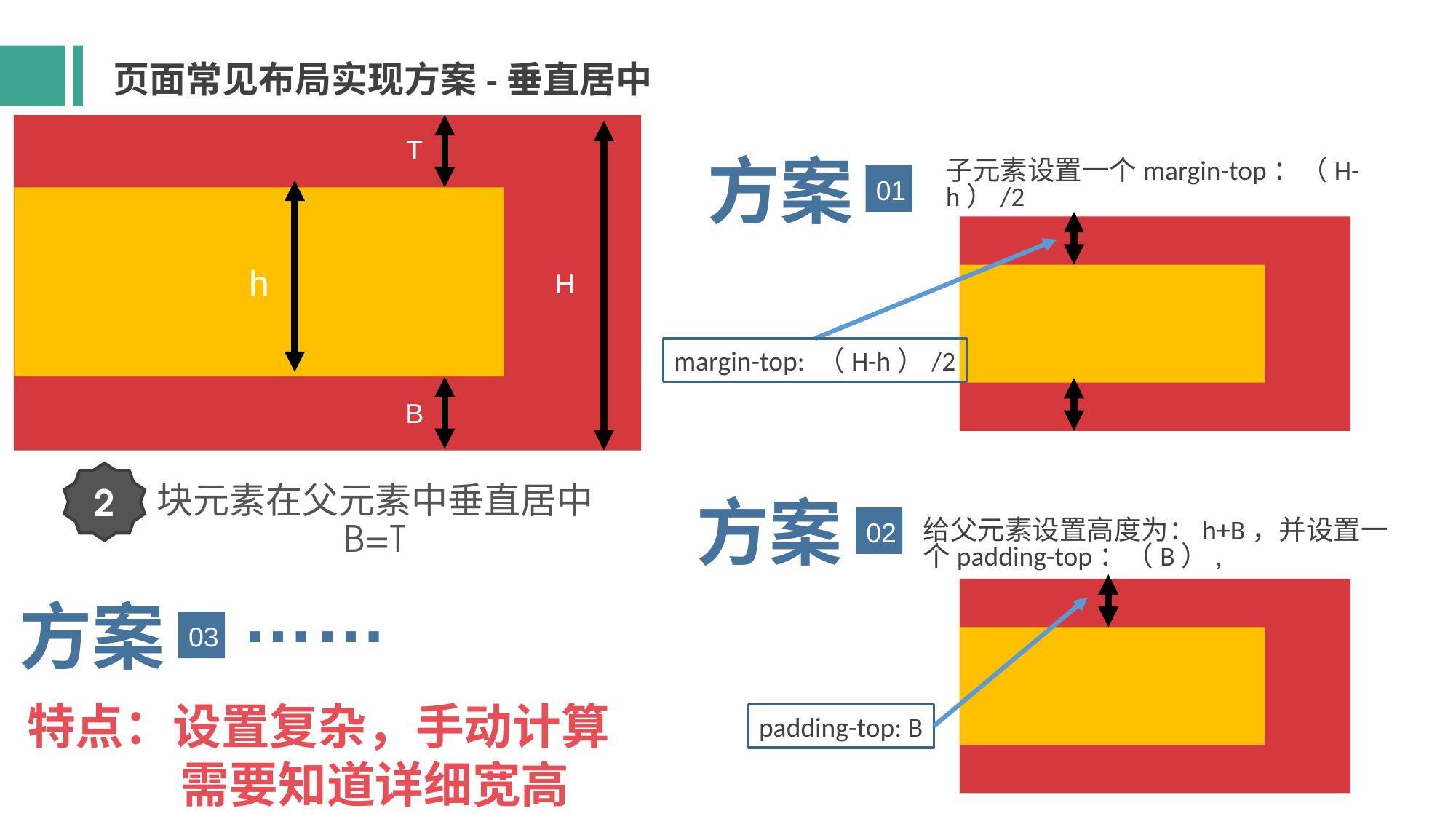

页面常见布局实现方案-垂直居中

T
方案
子元素设置一个margin-top：（H-h）/2

01
h

H

margin-top: （H-h）/2
B
2
块元素在父元素中垂直居中
B=T
方案

02
给父元素设置高度为：h+B，并设置一个padding-top：（B）,
……

方案

03

特点：设置复杂，手动计算
	   需要知道详细宽高
padding-top: B